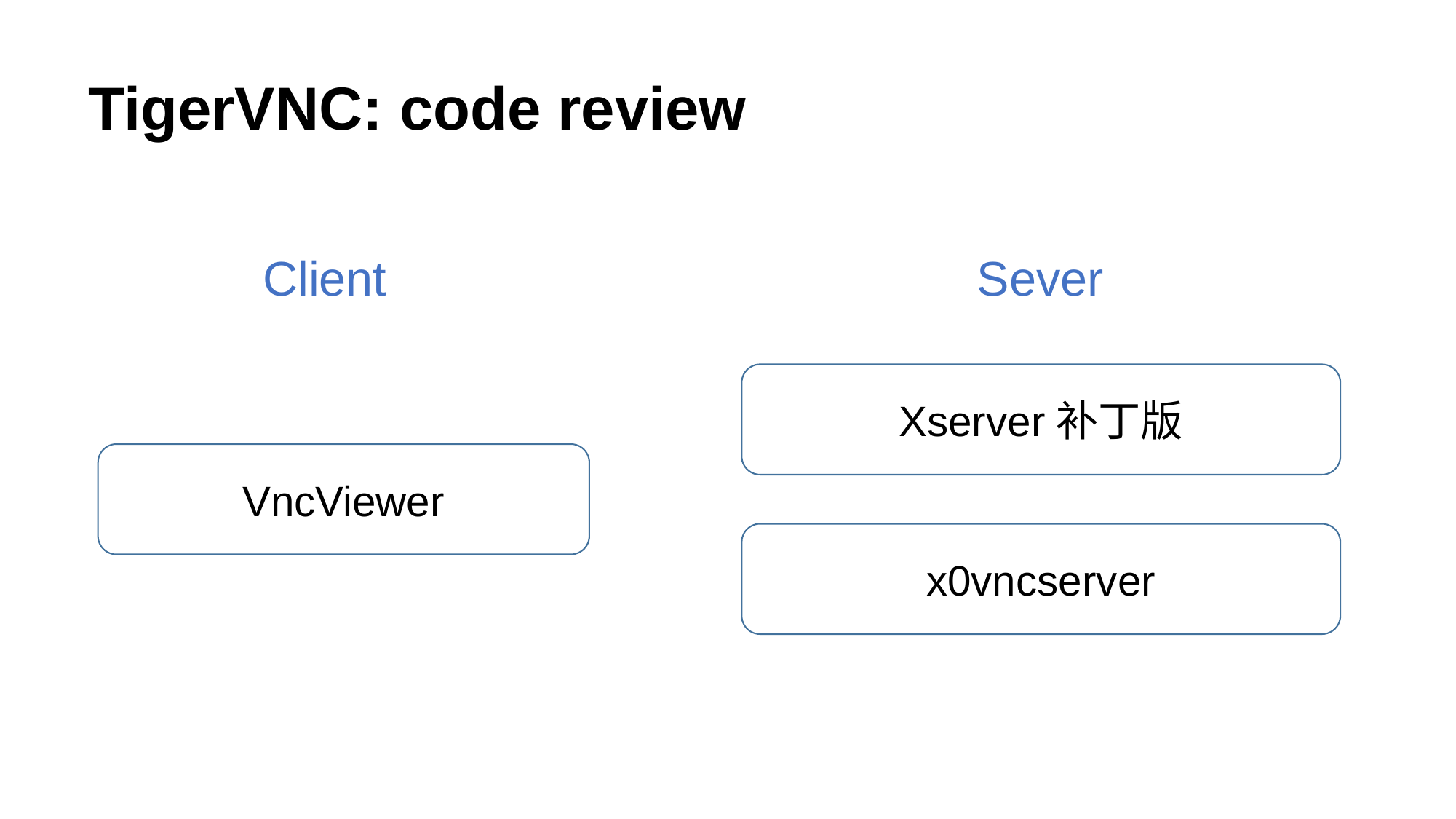

# TigerVNC: code review
Client
Sever
Xserver补丁版
x0vncserver
VncViewer